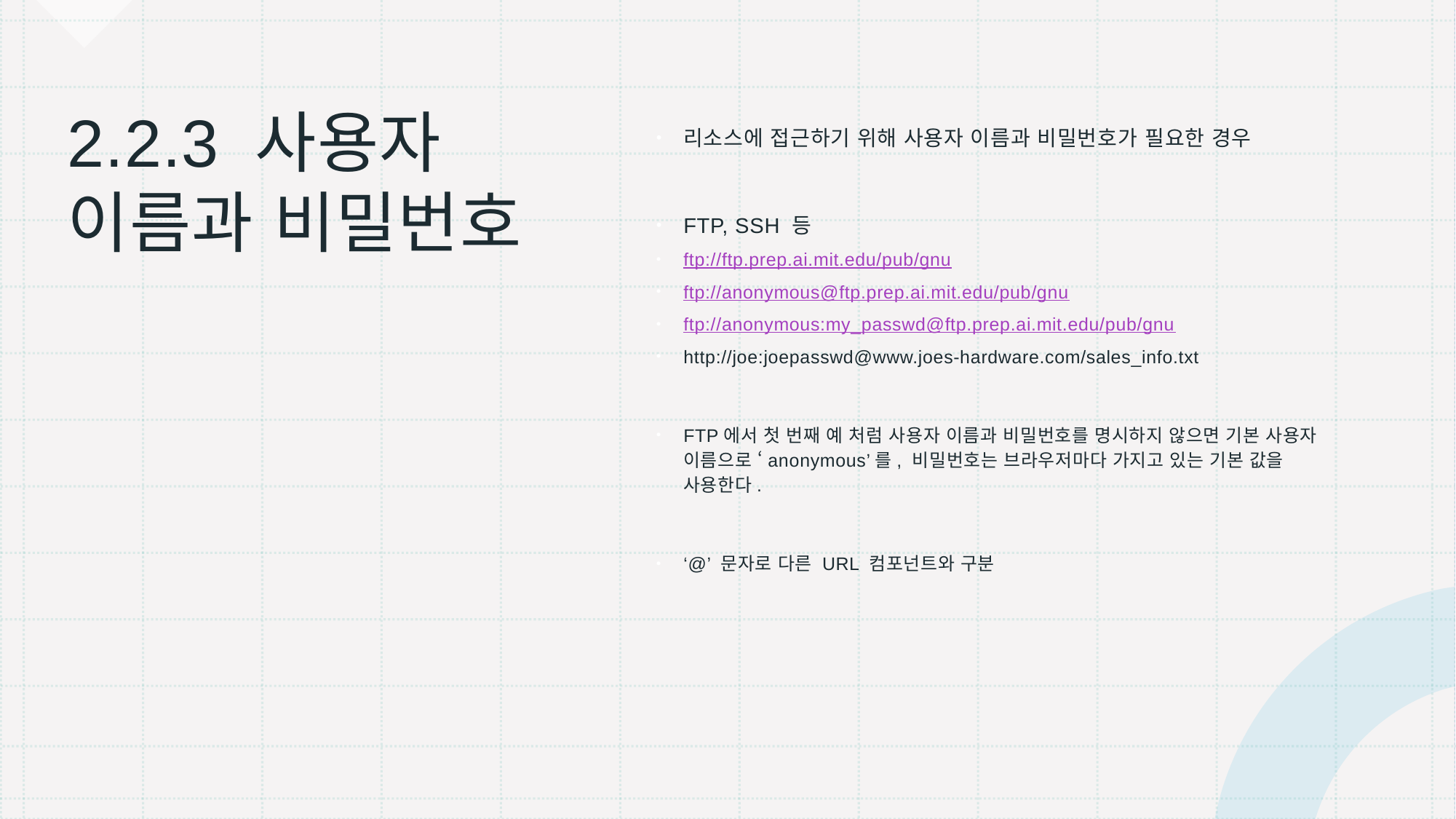

# 2.2.3 사용자 이름과 비밀번호
리소스에 접근하기 위해 사용자 이름과 비밀번호가 필요한 경우

FTP, SSH 등
ftp://ftp.prep.ai.mit.edu/pub/gnu
ftp://anonymous@ftp.prep.ai.mit.edu/pub/gnu
ftp://anonymous:my_passwd@ftp.prep.ai.mit.edu/pub/gnu
http://joe:joepasswd@www.joes-hardware.com/sales_info.txt

FTP에서 첫 번째 예 처럼 사용자 이름과 비밀번호를 명시하지 않으면 기본 사용자 이름으로 ‘anonymous’를, 비밀번호는 브라우저마다 가지고 있는 기본 값을 사용한다.

‘@’ 문자로 다른 URL 컴포넌트와 구분